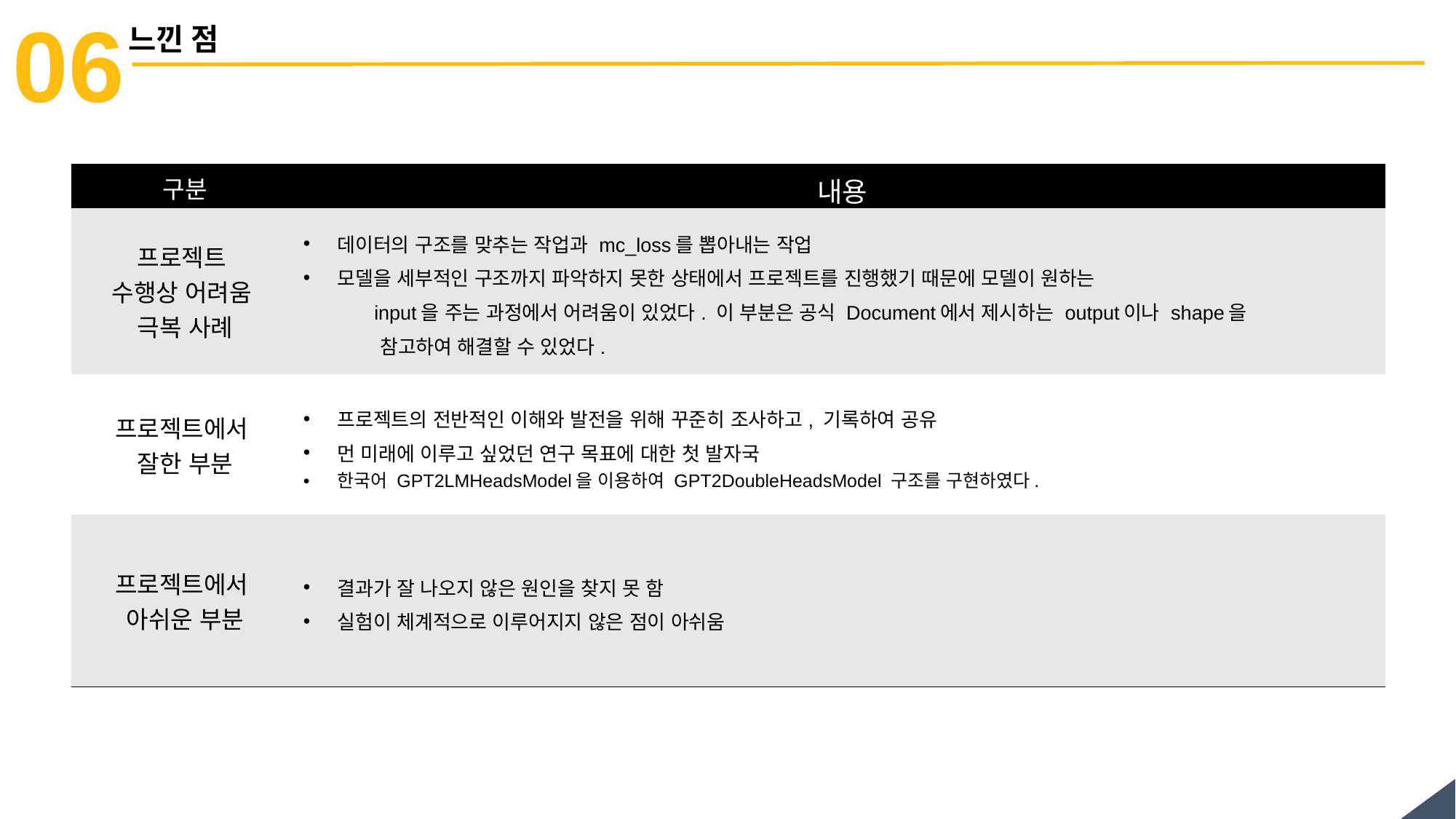

06
느낀 점
| 구분 | 내용 |
| --- | --- |
| 프로젝트 수행상 어려움 극복 사례 | 데이터의 구조를 맞추는 작업과 mc\_loss를 뽑아내는 작업 모델을 세부적인 구조까지 파악하지 못한 상태에서 프로젝트를 진행했기 때문에 모델이 원하는 input을 주는 과정에서 어려움이 있었다. 이 부분은 공식 Document에서 제시하는 output이나 shape을 참고하여 해결할 수 있었다. |
| 프로젝트에서 잘한 부분 | 프로젝트의 전반적인 이해와 발전을 위해 꾸준히 조사하고, 기록하여 공유 먼 미래에 이루고 싶었던 연구 목표에 대한 첫 발자국 한국어 GPT2LMHeadsModel을 이용하여 GPT2DoubleHeadsModel 구조를 구현하였다. |
| 프로젝트에서 아쉬운 부분 | 결과가 잘 나오지 않은 원인을 찾지 못 함 실험이 체계적으로 이루어지지 않은 점이 아쉬움 |